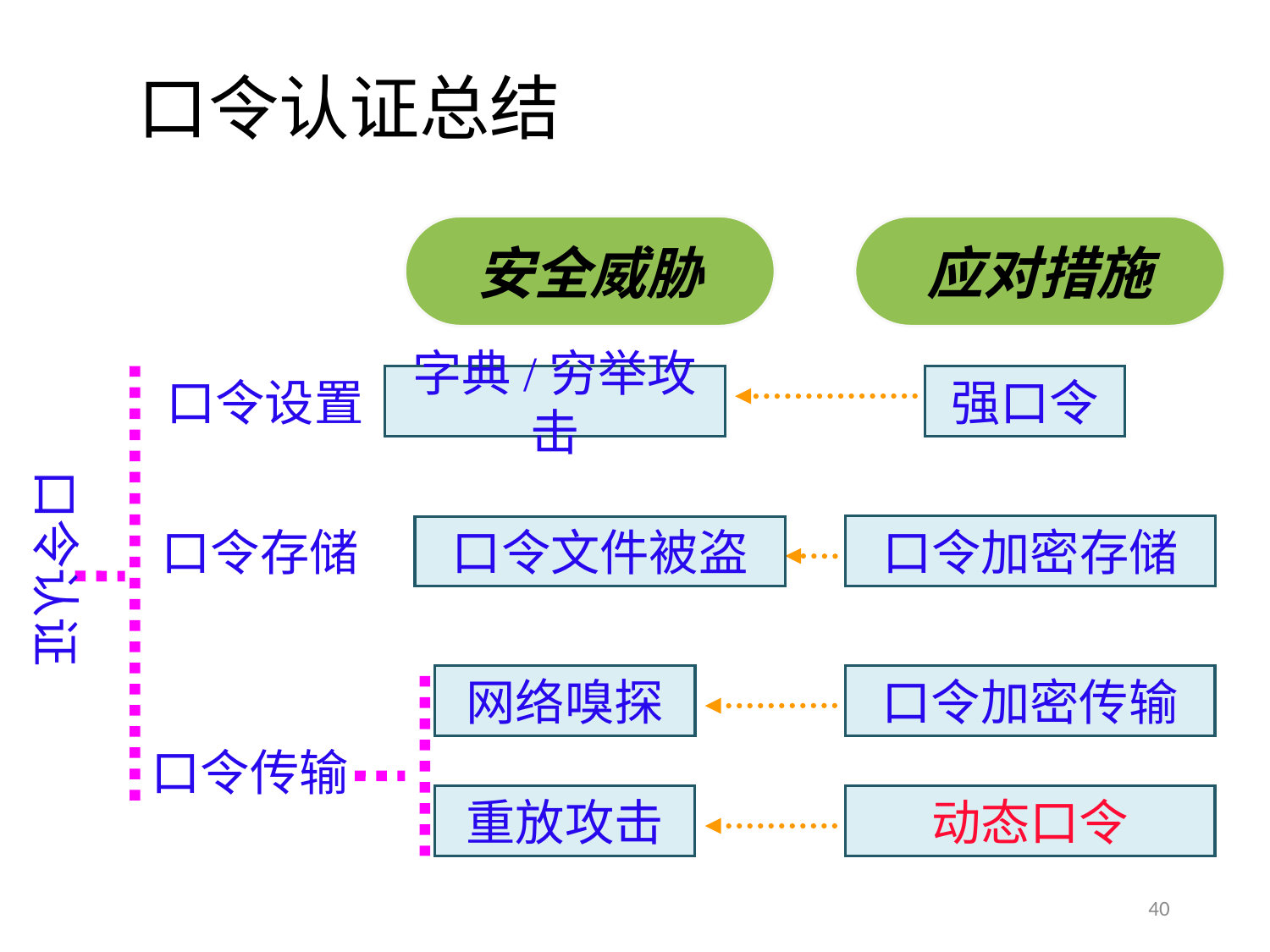

口令认证总结
安全威胁
应对措施
口令设置

字典/穷举攻击
强口令
口令认证

口令存储
口令加密存储
口令文件被盗

网络嗅探
口令加密传输

口令传输

重放攻击
动态口令

40